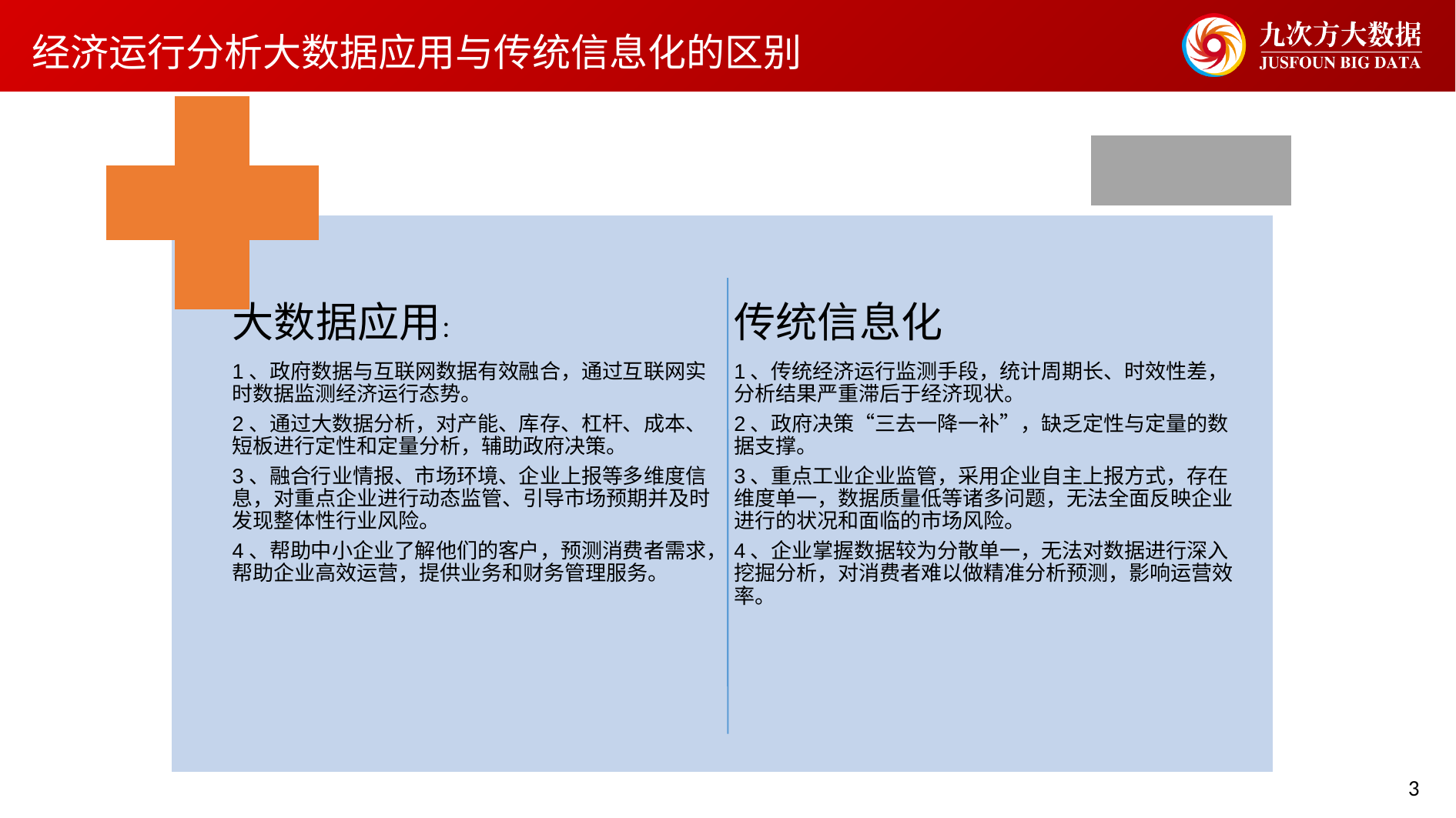

经济运行分析大数据应用与传统信息化的区别
大数据应用：
1、政府数据与互联网数据有效融合，通过互联网实时数据监测经济运行态势。
2、通过大数据分析，对产能、库存、杠杆、成本、短板进行定性和定量分析，辅助政府决策。
3、融合行业情报、市场环境、企业上报等多维度信息，对重点企业进行动态监管、引导市场预期并及时发现整体性行业风险。
4、帮助中小企业了解他们的客户，预测消费者需求，帮助企业高效运营，提供业务和财务管理服务。
传统信息化
1、传统经济运行监测手段，统计周期长、时效性差，分析结果严重滞后于经济现状。
2、政府决策“三去一降一补”，缺乏定性与定量的数据支撑。
3、重点工业企业监管，采用企业自主上报方式，存在维度单一，数据质量低等诸多问题，无法全面反映企业进行的状况和面临的市场风险。
4、企业掌握数据较为分散单一，无法对数据进行深入挖掘分析，对消费者难以做精准分析预测，影响运营效率。

3